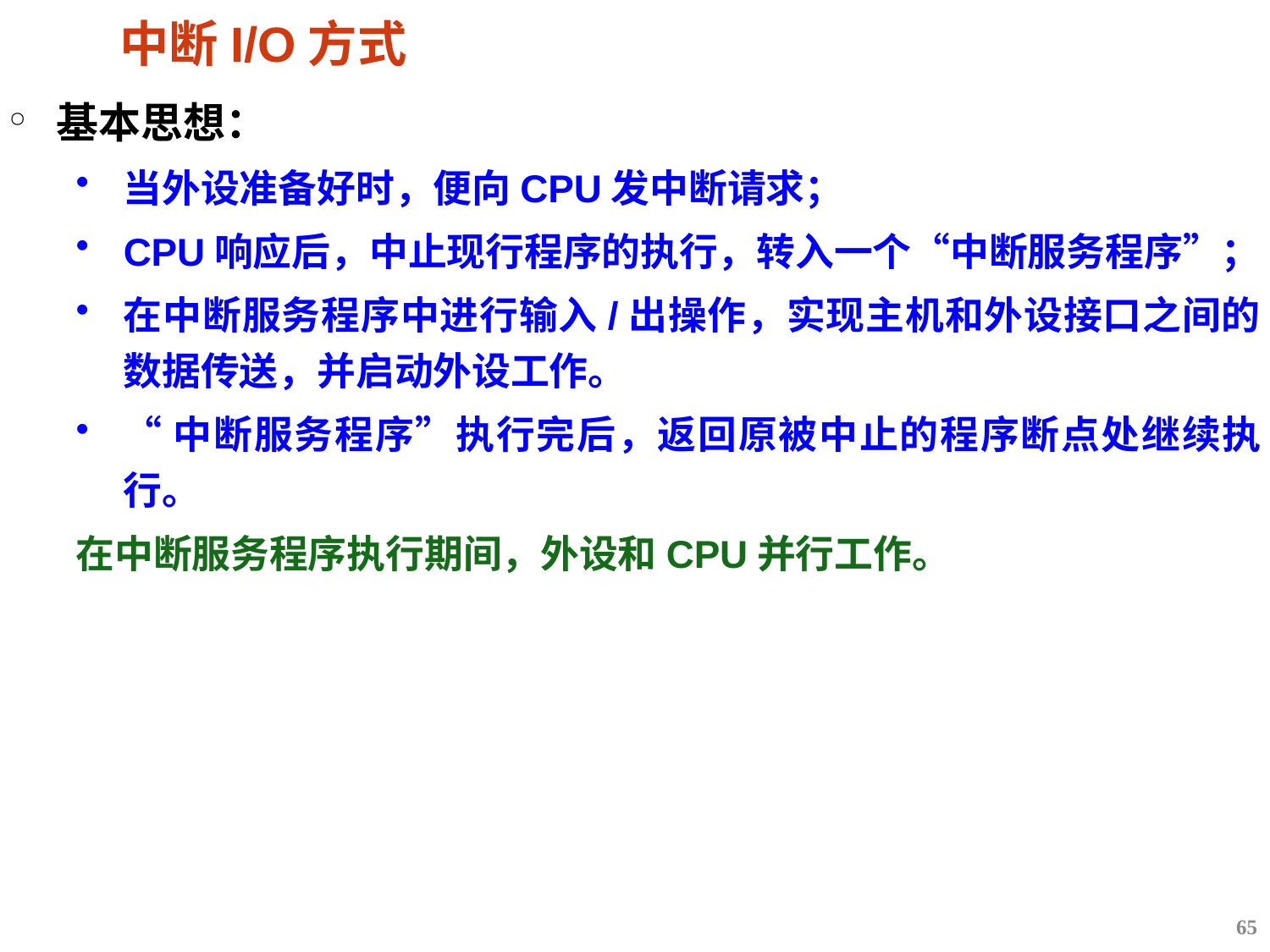

# 中断I/O方式
基本思想：
当外设准备好时，便向CPU发中断请求；
CPU响应后，中止现行程序的执行，转入一个“中断服务程序”；
在中断服务程序中进行输入/出操作，实现主机和外设接口之间的数据传送，并启动外设工作。
“中断服务程序”执行完后，返回原被中止的程序断点处继续执行。
在中断服务程序执行期间，外设和CPU并行工作。
65